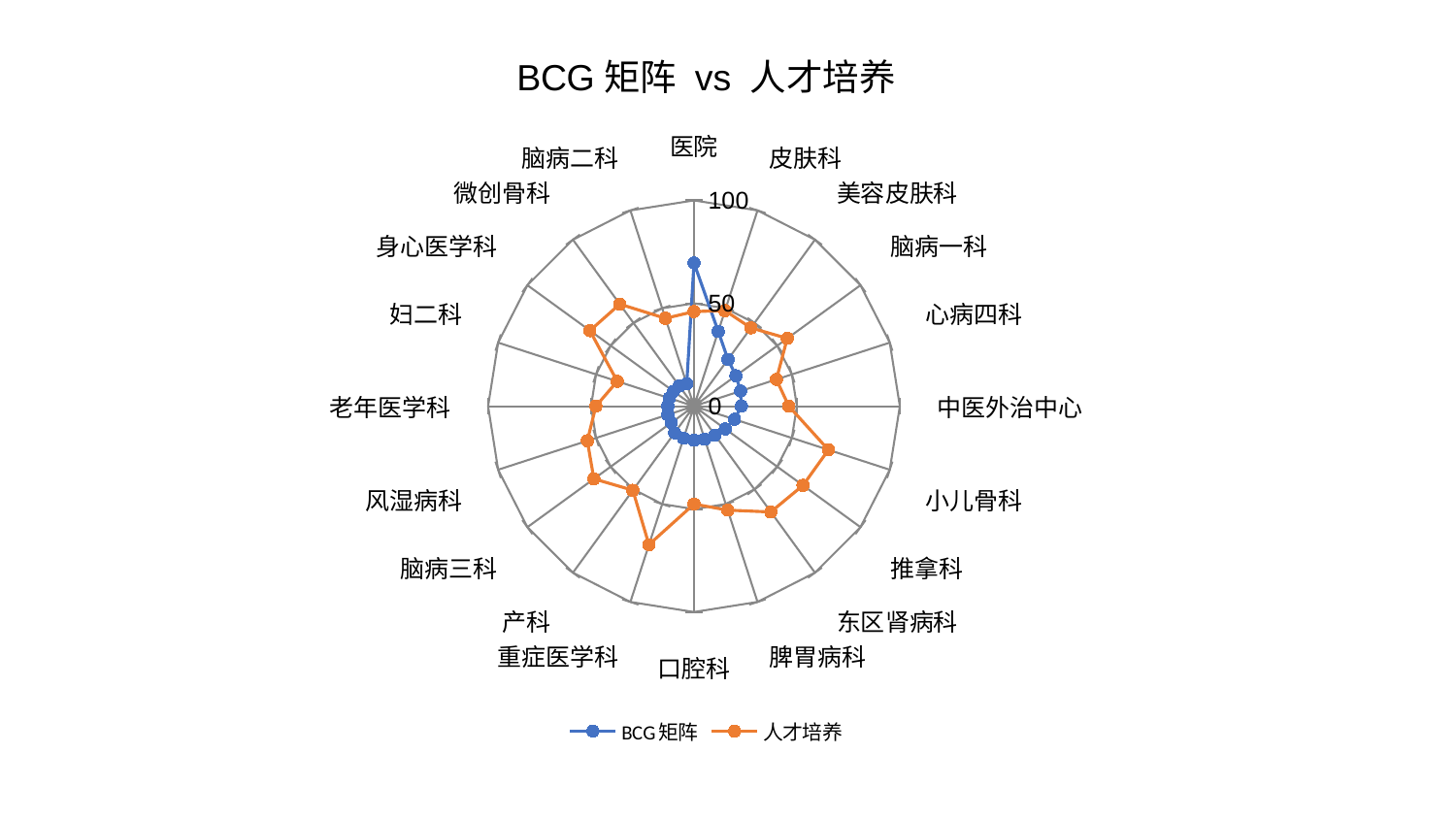

### Chart: BCG矩阵 vs 人才培养

| Category | BCG矩阵 | 人才培养 |
|---|---|---|
| 医院 | 69.58310347946944 | 45.98040770151303 |
| 皮肤科 | 38.2013523061798 | 48.82679764226708 |
| 美容皮肤科 | 28.12475777463405 | 47.06937745761757 |
| 脑病一科 | 25.21997983206251 | 56.05088467345745 |
| 心病四科 | 23.799894053051265 | 42.09596729874041 |
| 中医外治中心 | 23.046771515544297 | 46.0917833242641 |
| 小儿骨科 | 20.70724899794976 | 68.69952006950422 |
| 推拿科 | 18.83736658682013 | 65.45955068149887 |
| 东区肾病科 | 17.31886415456539 | 63.553801003489376 |
| 脾胃病科 | 16.86398599474045 | 53.12734975788226 |
| 口腔科 | 16.519210777592736 | 47.55634135880829 |
| 重症医学科 | 16.374669931589537 | 70.73844100047283 |
| 产科 | 15.941122256457627 | 50.516094338363494 |
| 脑病三科 | 13.586693581564926 | 60.08721068482428 |
| 风湿病科 | 13.408701587378255 | 54.45017836707245 |
| 老年医学科 | 12.697319051148249 | 47.6482840109886 |
| 妇二科 | 12.67332923582121 | 39.18041127088264 |
| 身心医学科 | 12.31827652925058 | 62.4604557495172 |
| 微创骨科 | 12.158545902525459 | 61.32053619090893 |
| 脑病二科 | 11.410423775125997 | 44.900172986006886 |
81